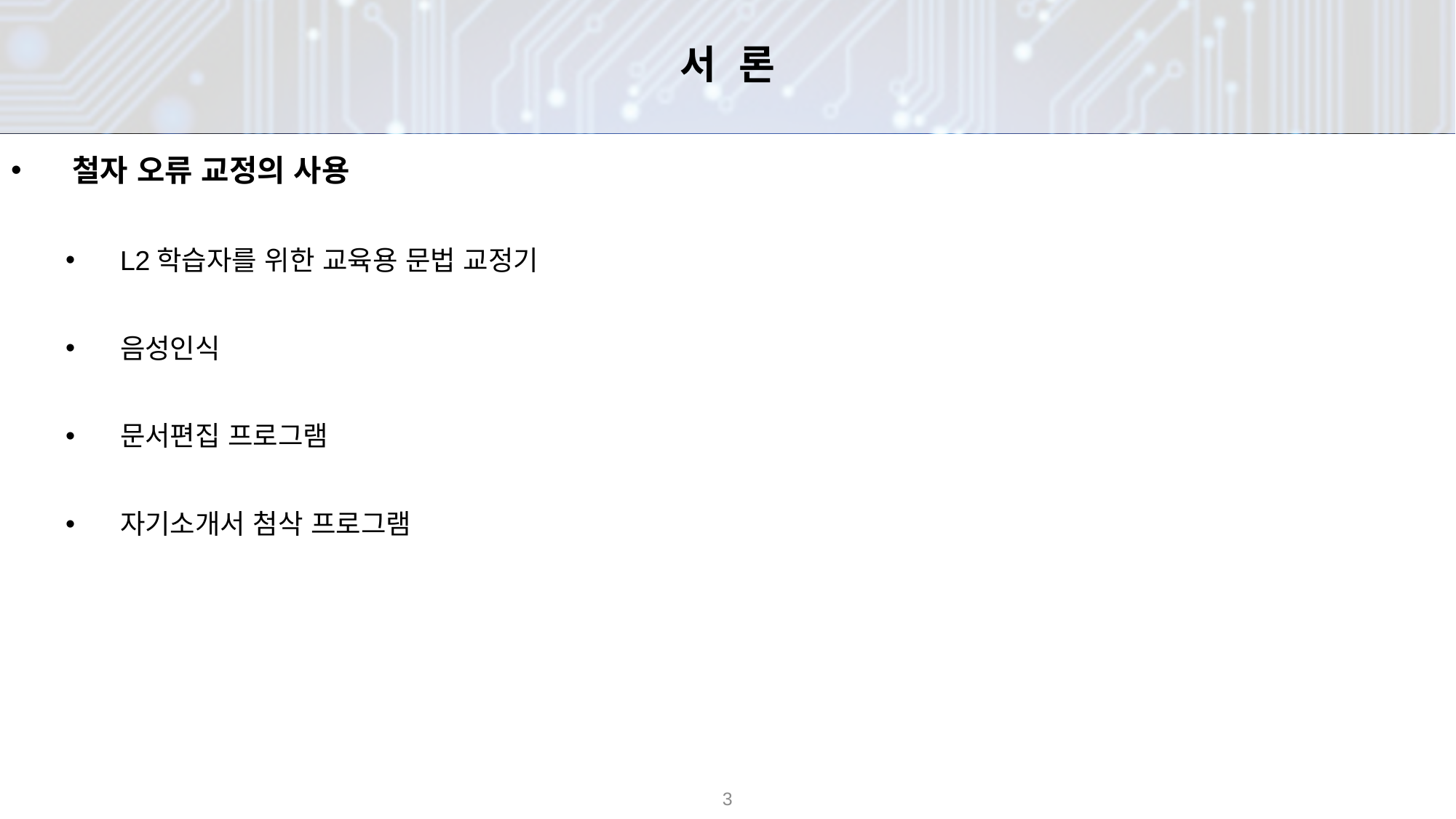

# 서  론
철자 오류 교정의 사용

L2학습자를 위한 교육용 문법 교정기

음성인식

문서편집 프로그램

자기소개서 첨삭 프로그램

3